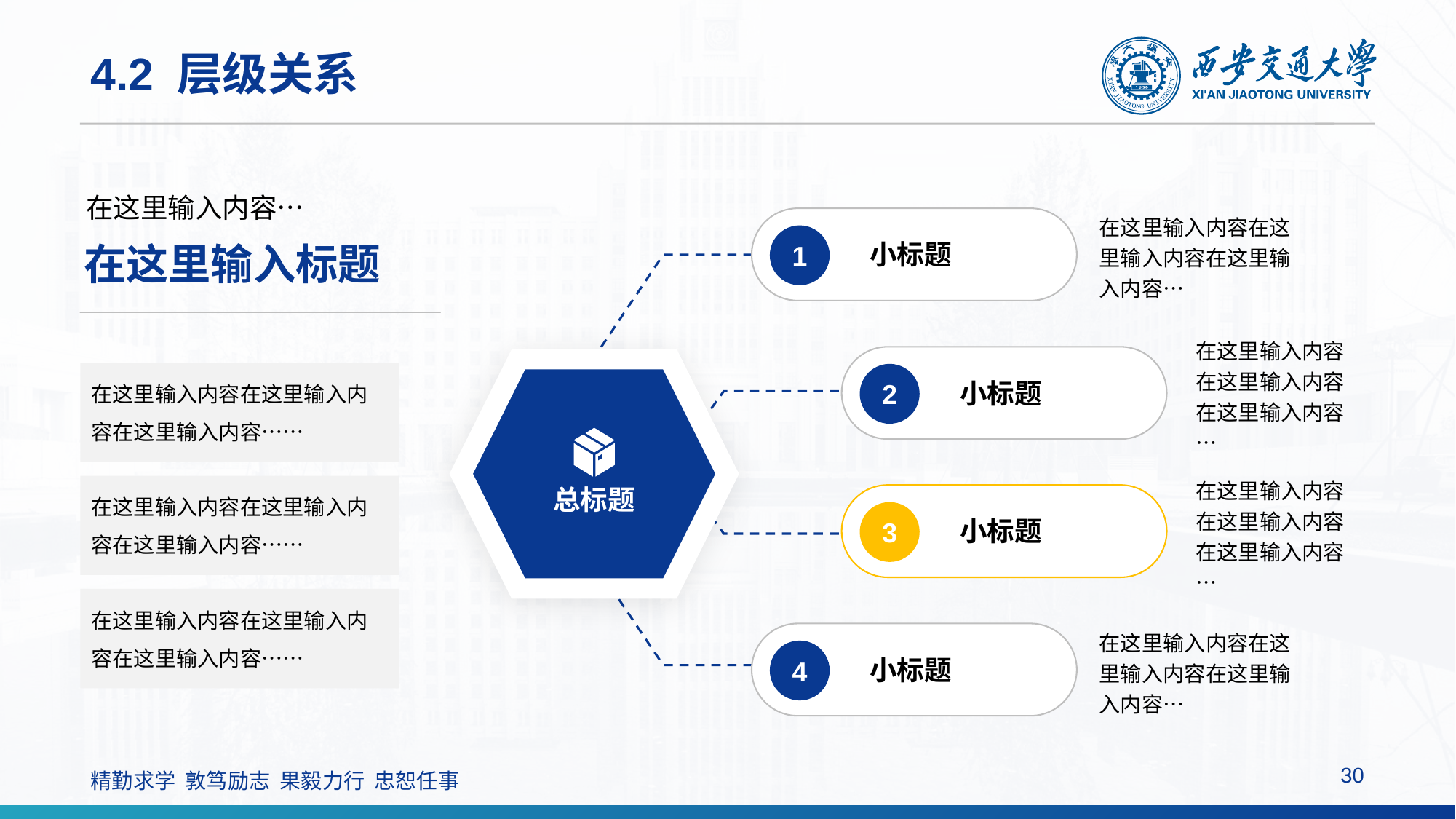

# 4.2 层级关系
在这里输入内容…
在这里输入标题

小标题
1
在这里输入内容在这里输入内容在这里输入内容…

小标题
2

在这里输入内容在这里输入内容在这里输入内容…
在这里输入内容在这里输入内容在这里输入内容……
在这里输入内容在这里输入内容在这里输入内容……
在这里输入内容在这里输入内容在这里输入内容……

总标题

小标题
3
在这里输入内容在这里输入内容在这里输入内容…

小标题
4
在这里输入内容在这里输入内容在这里输入内容…
30